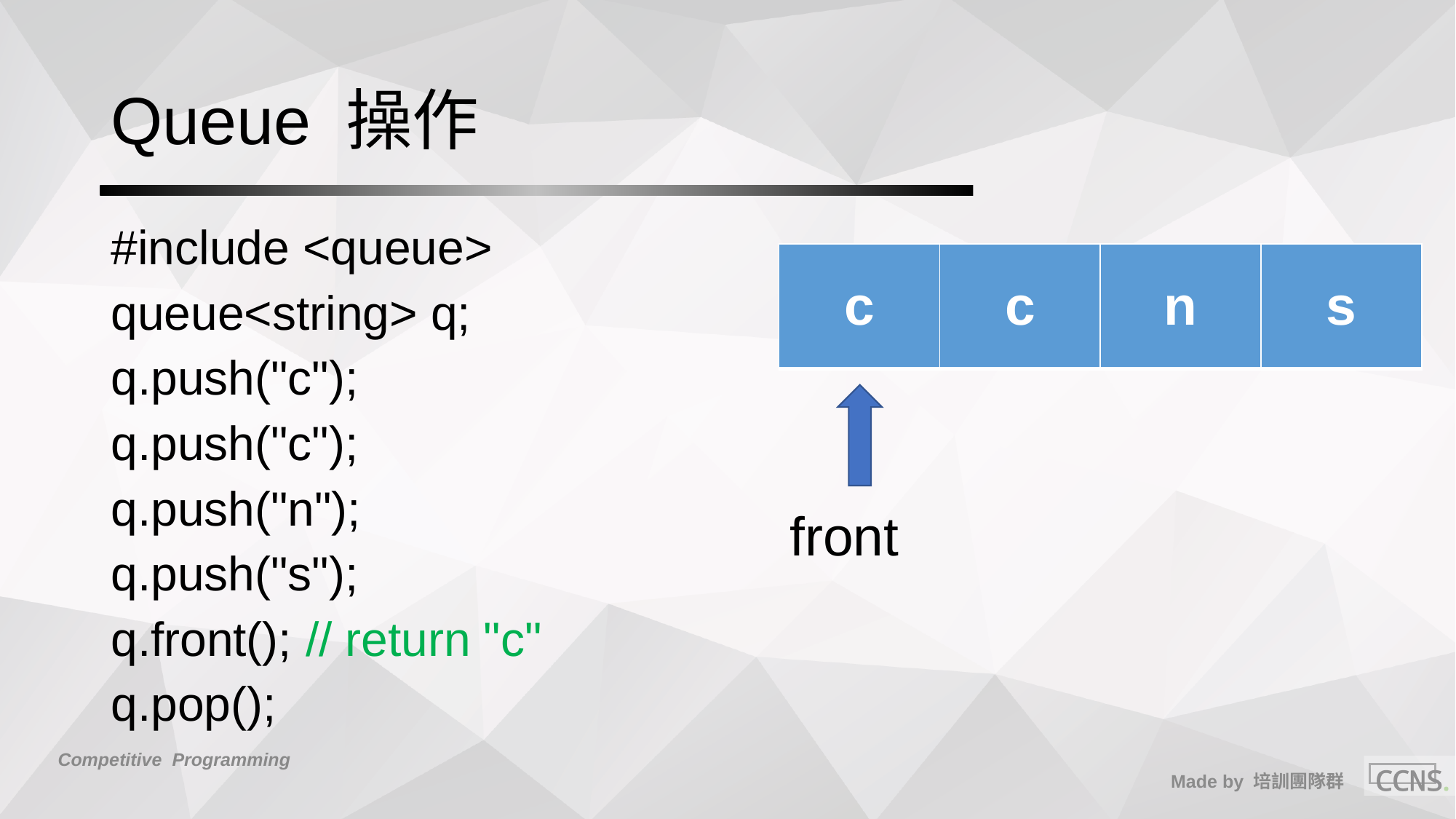

# Queue 操作
#include <queue>
queue<string> q;
q.push("c");
q.push("c");
q.push("n");
q.push("s");
q.front(); // return "c"
q.pop();
| c | c | n | s |
| --- | --- | --- | --- |

front